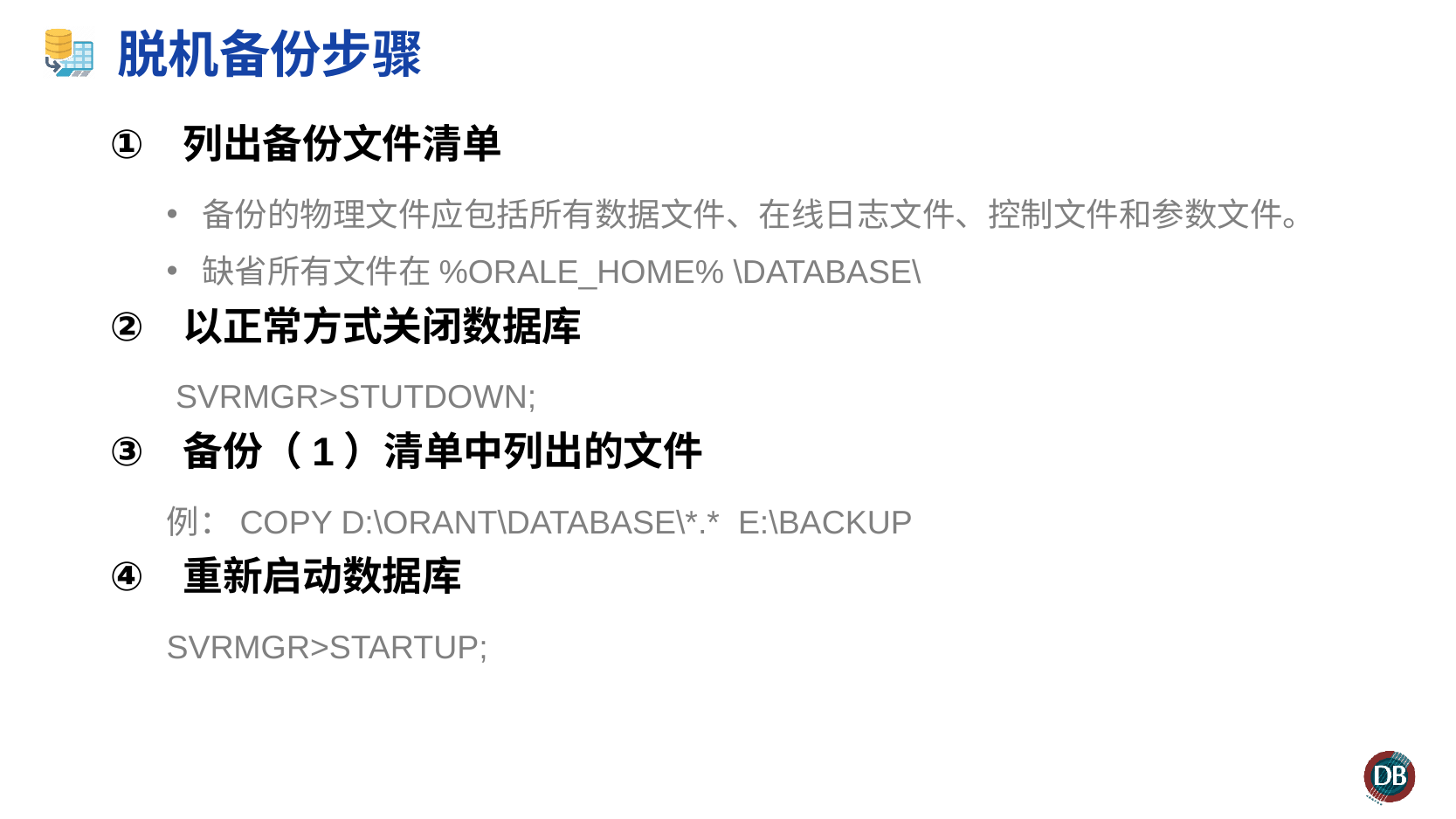

# 脱机备份步骤
列出备份文件清单
备份的物理文件应包括所有数据文件、在线日志文件、控制文件和参数文件。
缺省所有文件在%ORALE_HOME% \DATABASE\
以正常方式关闭数据库
 SVRMGR>STUTDOWN;
备份（1）清单中列出的文件
例：COPY D:\ORANT\DATABASE\*.*  E:\BACKUP
重新启动数据库
SVRMGR>STARTUP;